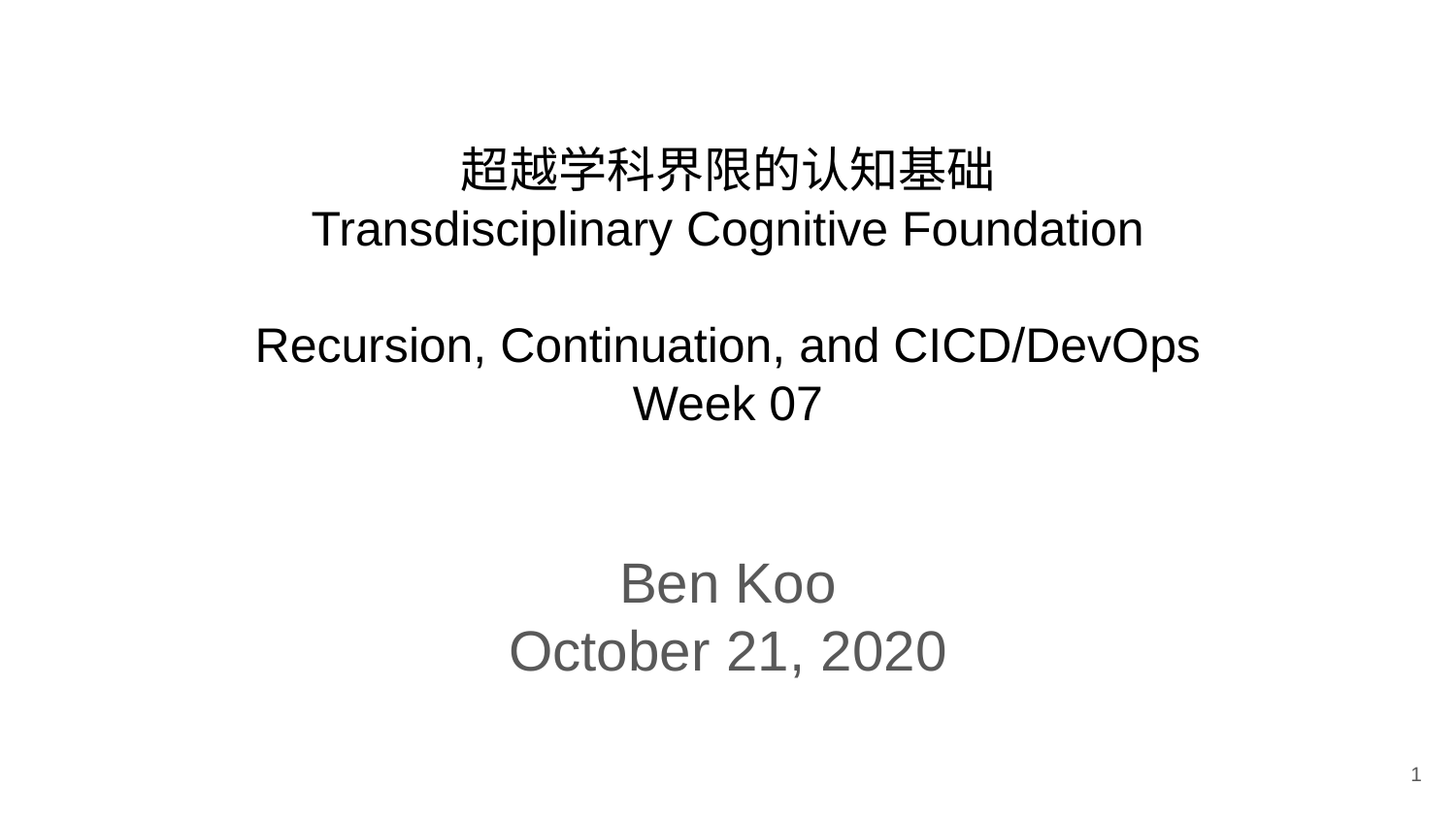

# 超越学科界限的认知基础 Transdisciplinary Cognitive Foundation Recursion, Continuation, and CICD/DevOps Week 07
Ben Koo
October 21, 2020
1